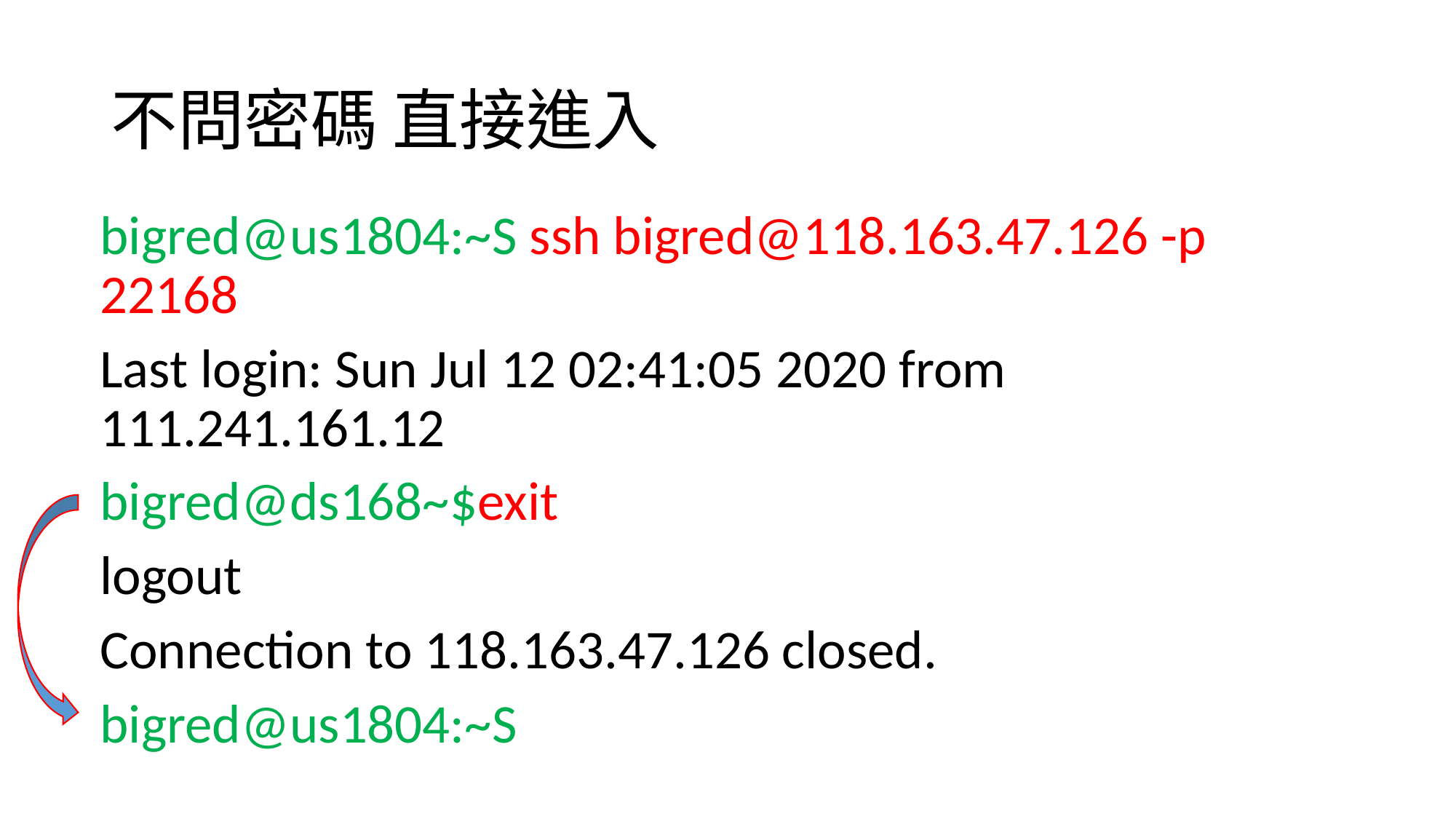

# 不問密碼 直接進入
bigred@us1804:~S ssh bigred@118.163.47.126 -p 22168
Last login: Sun Jul 12 02:41:05 2020 from 111.241.161.12
bigred@ds168~$exit
logout
Connection to 118.163.47.126 closed.
bigred@us1804:~S